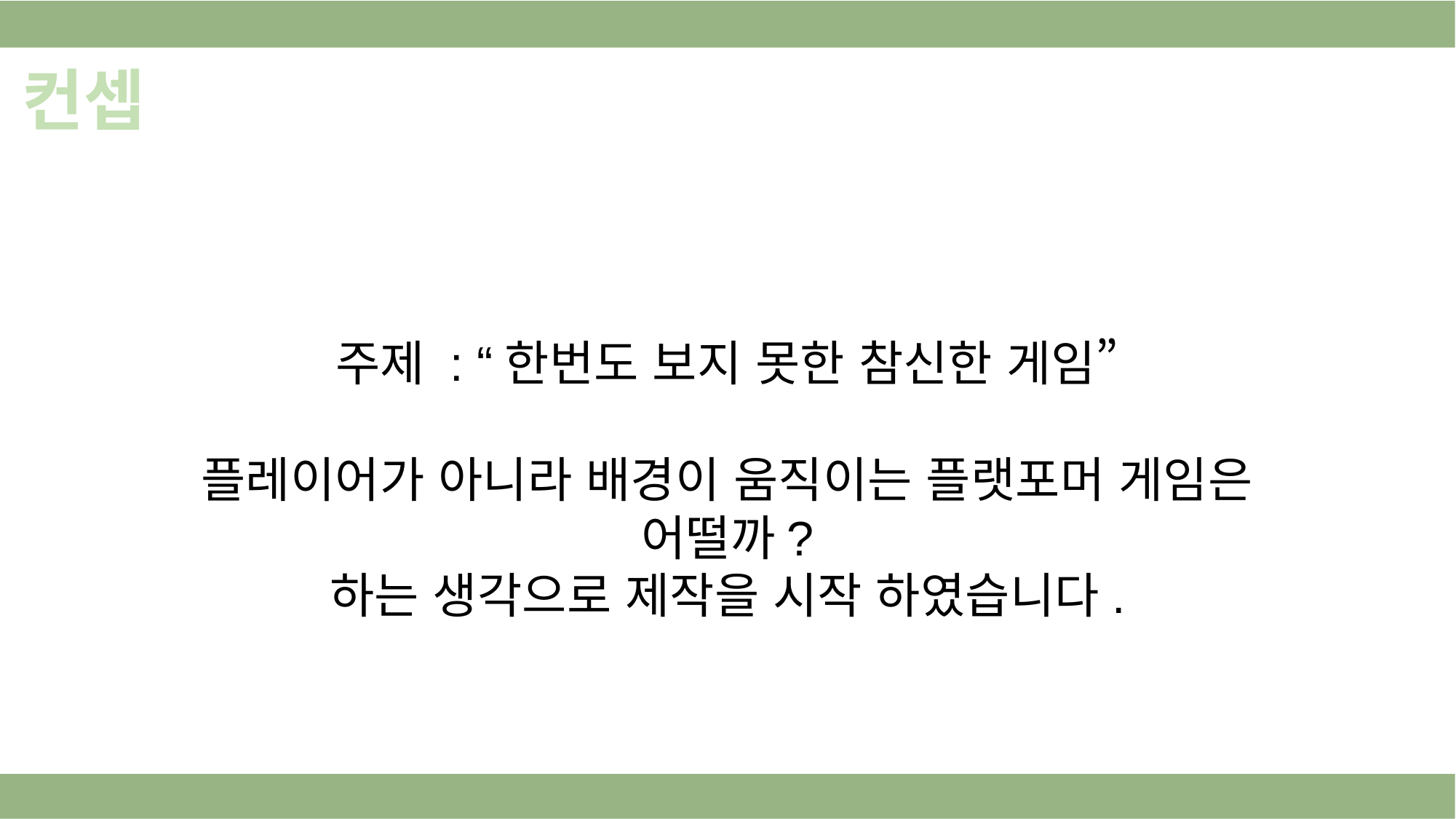

컨셉
주제 : “한번도 보지 못한 참신한 게임”

플레이어가 아니라 배경이 움직이는 플랫포머 게임은 어떨까?
하는 생각으로 제작을 시작 하였습니다.